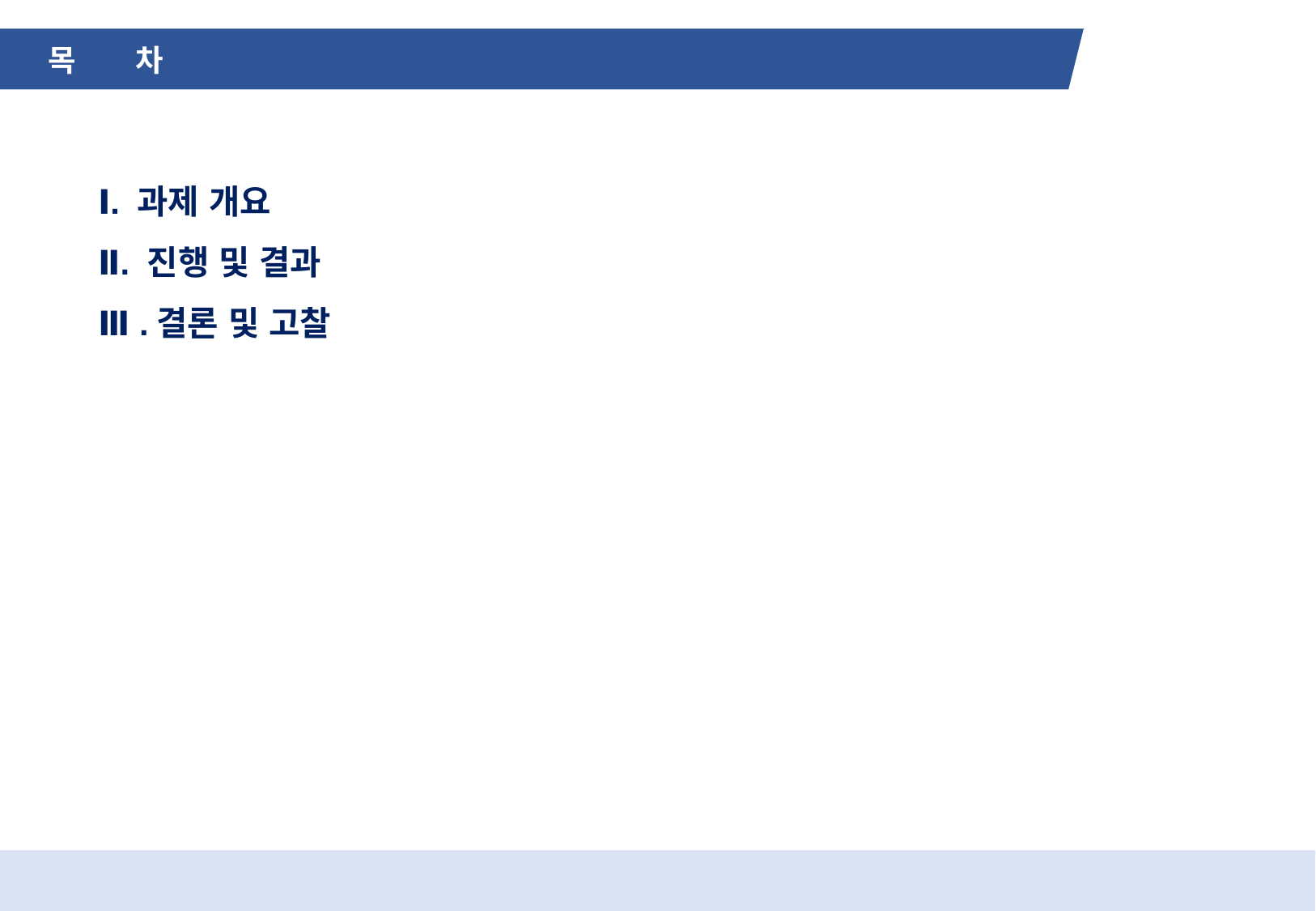

Ⅰ. 과제 개요
Ⅱ. 진행 및 결과
Ⅲ .결론 및 고찰